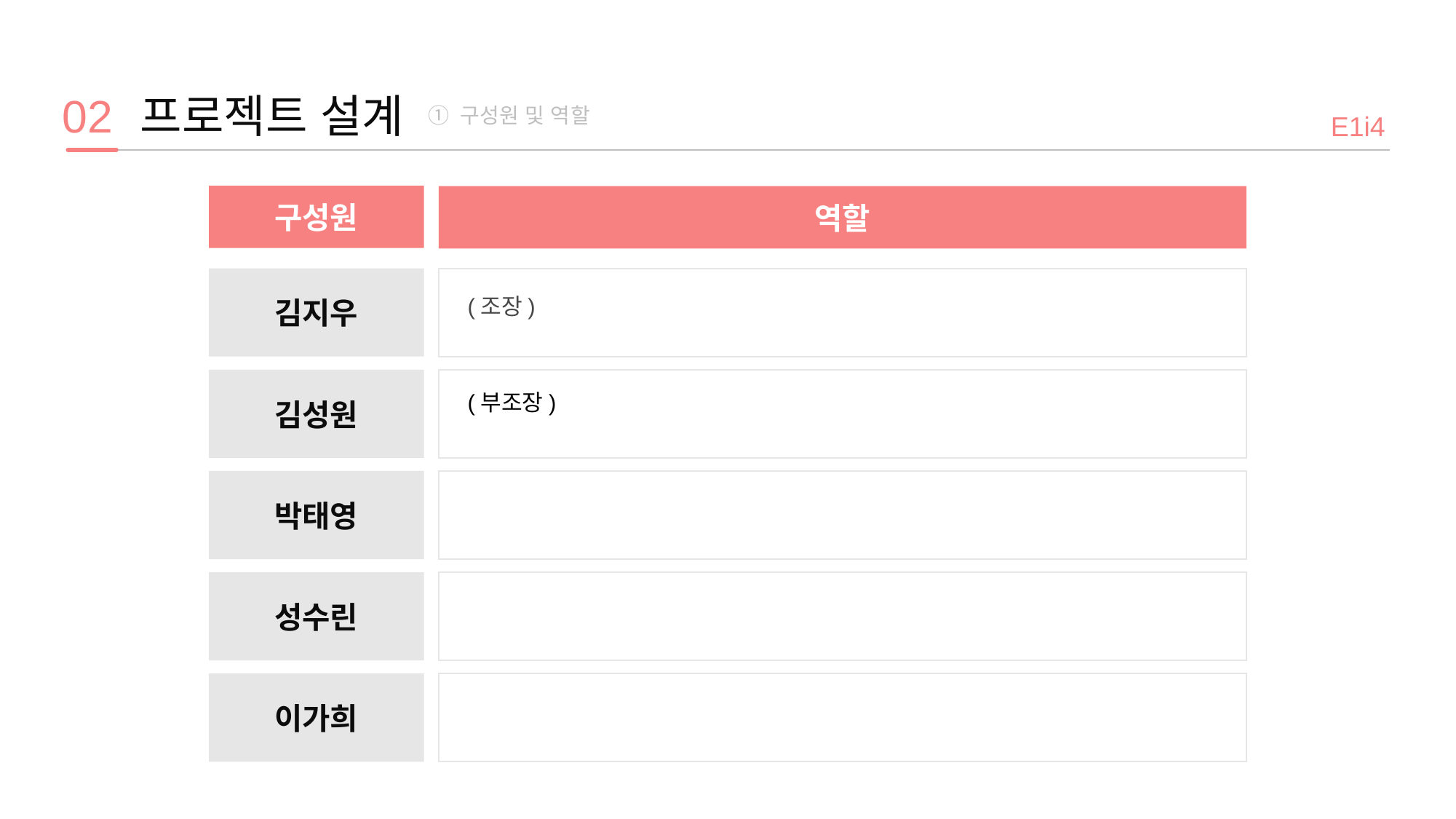

02
프로젝트 설계
① 구성원 및 역할
E1i4
구성원
역할
김지우

(조장)

김성원
(부조장)

박태영

성수린
이가희